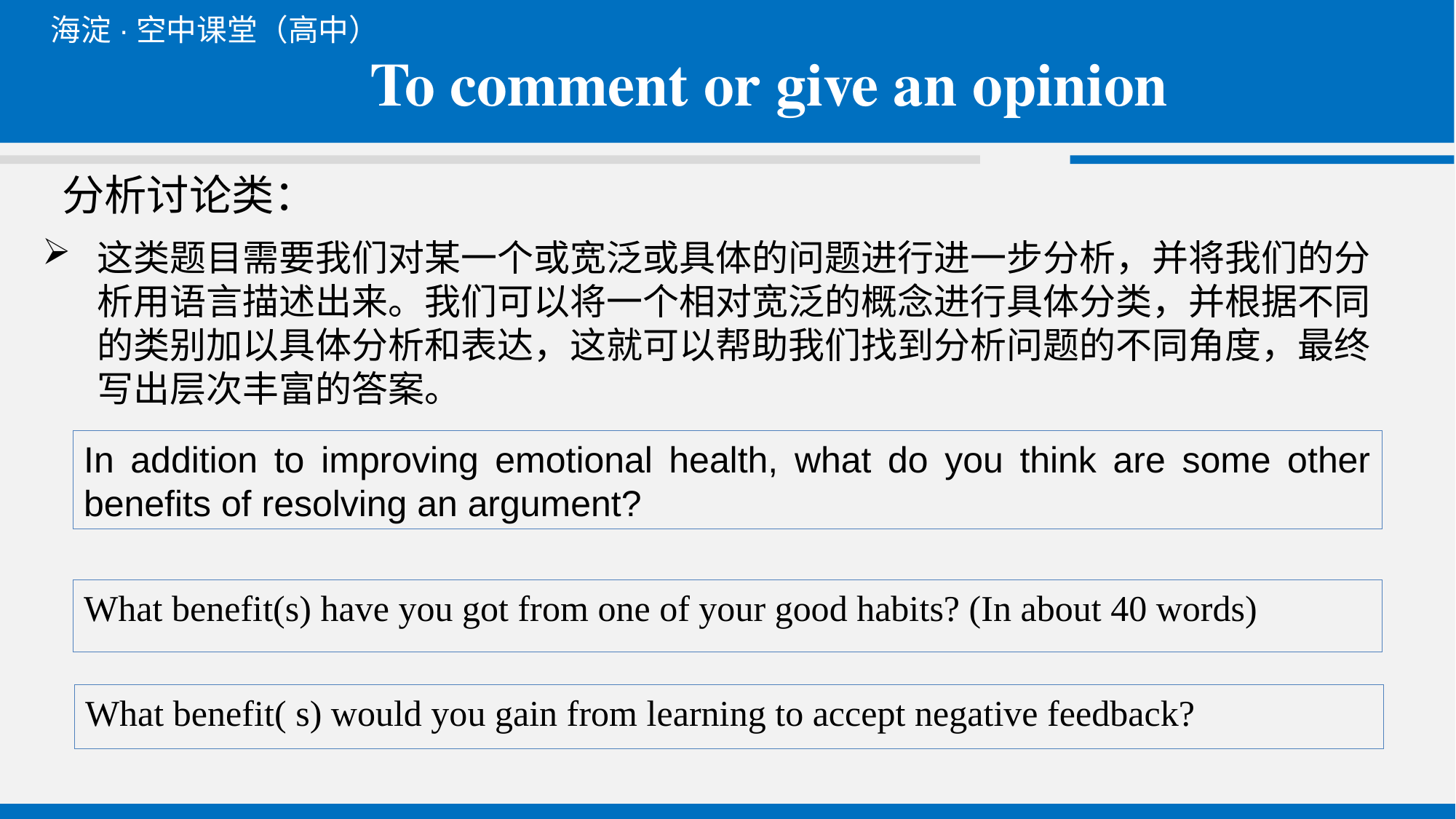

To comment or give an opinion

# 分析讨论类：
这类题目需要我们对某一个或宽泛或具体的问题进行进一步分析，并将我们的分析用语言描述出来。我们可以将一个相对宽泛的概念进行具体分类，并根据不同的类别加以具体分析和表达，这就可以帮助我们找到分析问题的不同角度，最终写出层次丰富的答案。

In addition to improving emotional health, what do you think are some other benefits of resolving an argument?
What benefit(s) have you got from one of your good habits? (In about 40 words)

What benefit( s) would you gain from learning to accept negative feedback?